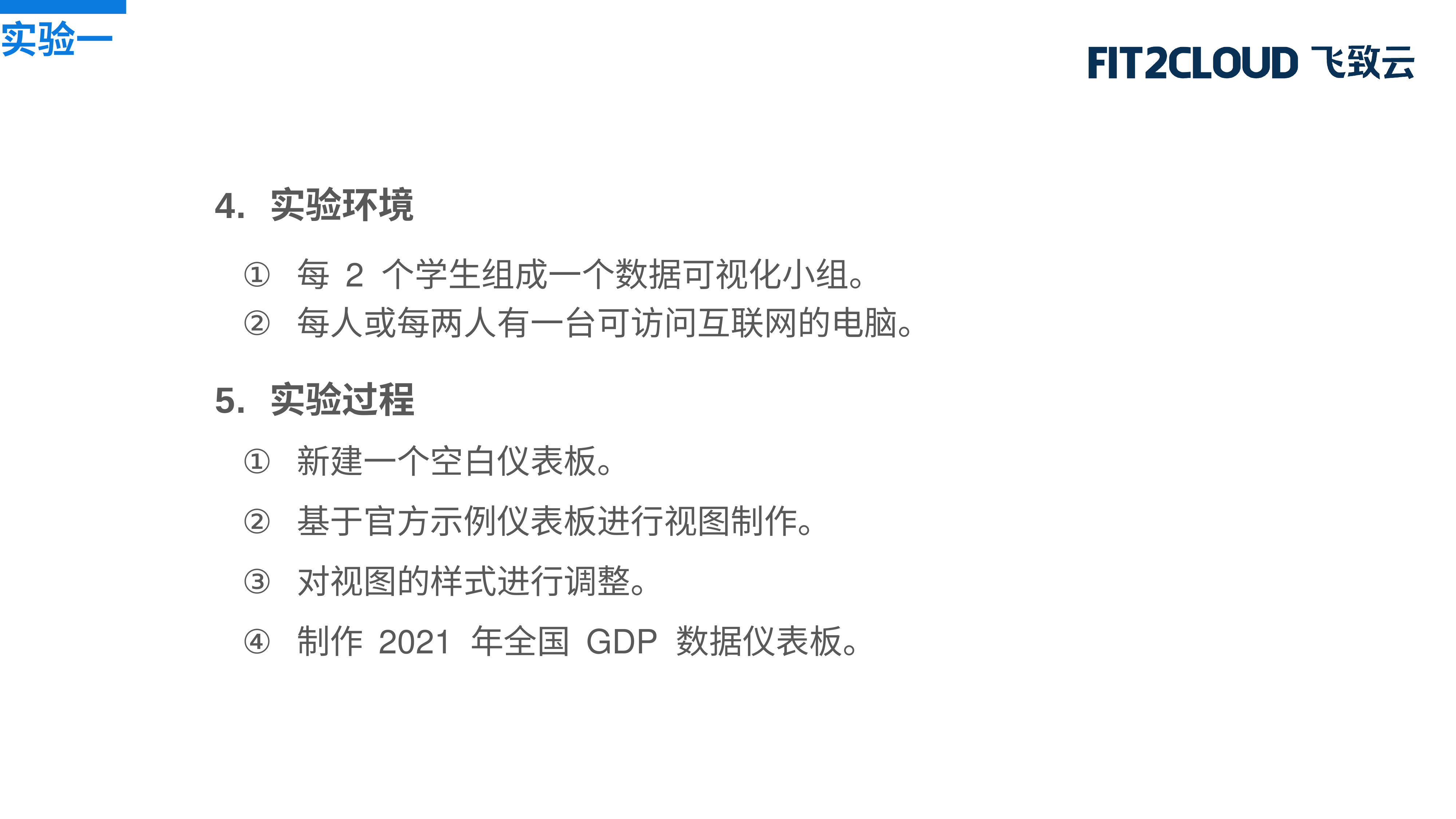

实验一
实验环境
每 2 个学生组成一个数据可视化小组。
每人或每两人有一台可访问互联网的电脑。
实验过程
新建一个空白仪表板。
基于官方示例仪表板进行视图制作。
对视图的样式进行调整。
制作 2021 年全国 GDP 数据仪表板。